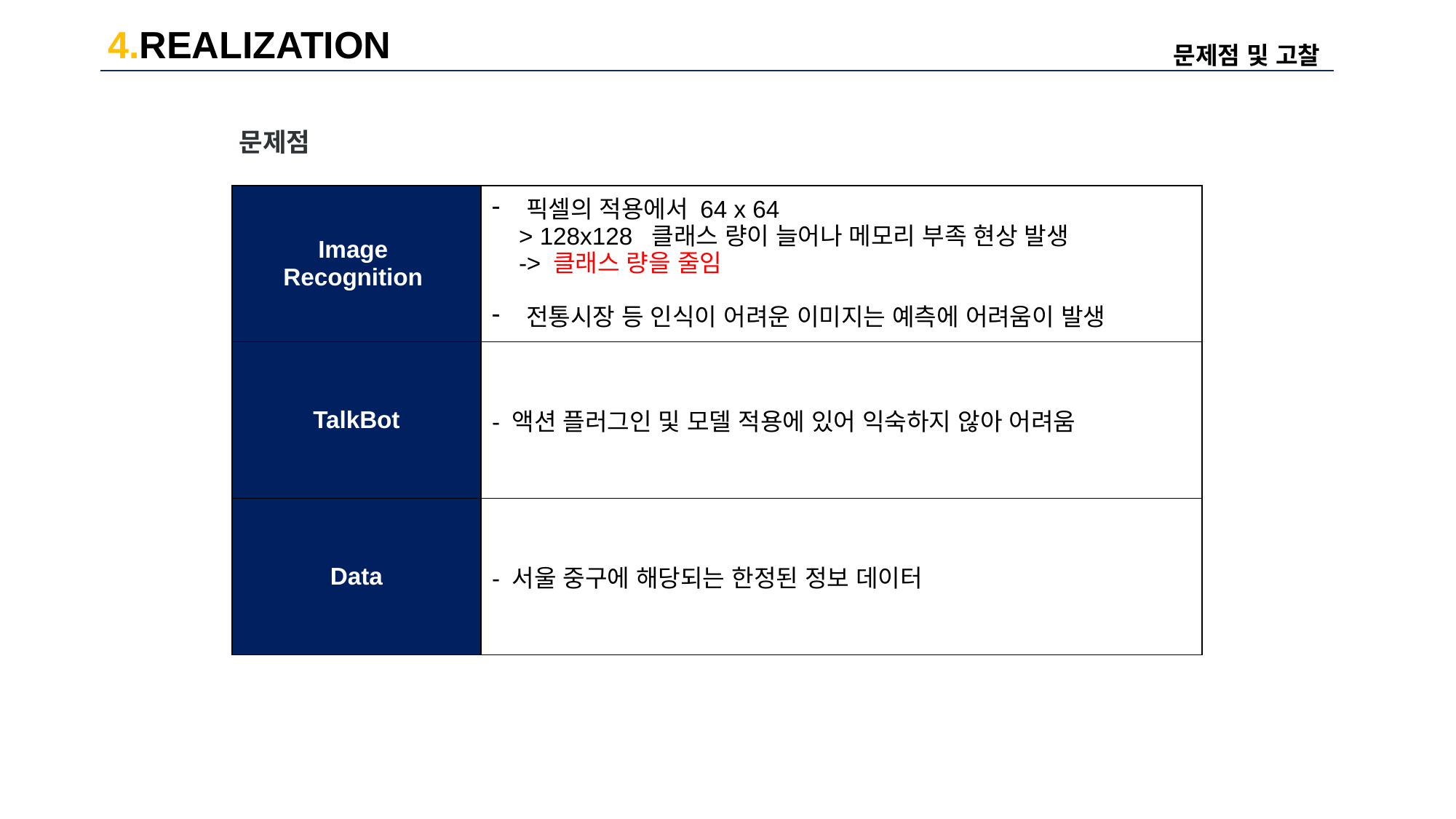

4.REALIZATION
문제점 및 고찰
문제점
| Image Recognition | 픽셀의 적용에서 64 x 64 > 128x128 클래스 량이 늘어나 메모리 부족 현상 발생 -> 클래스 량을 줄임 전통시장 등 인식이 어려운 이미지는 예측에 어려움이 발생 |
| --- | --- |
| TalkBot | - 액션 플러그인 및 모델 적용에 있어 익숙하지 않아 어려움 |
| Data | - 서울 중구에 해당되는 한정된 정보 데이터 |